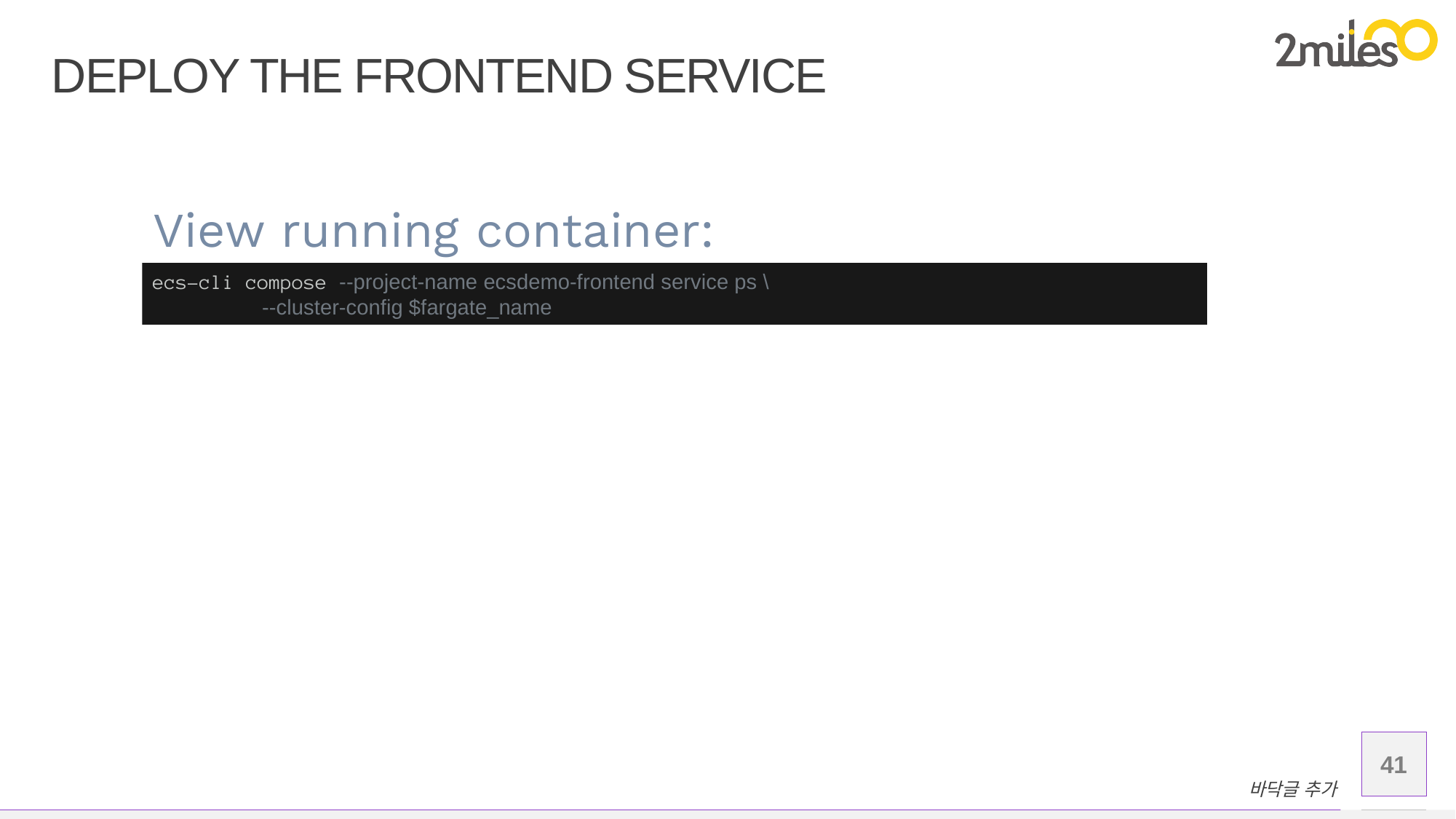

# Deploy the Frontend Service
View running container:
ecs-cli compose --project-name ecsdemo-frontend service ps \
	--cluster-config $fargate_name
41
바닥글 추가